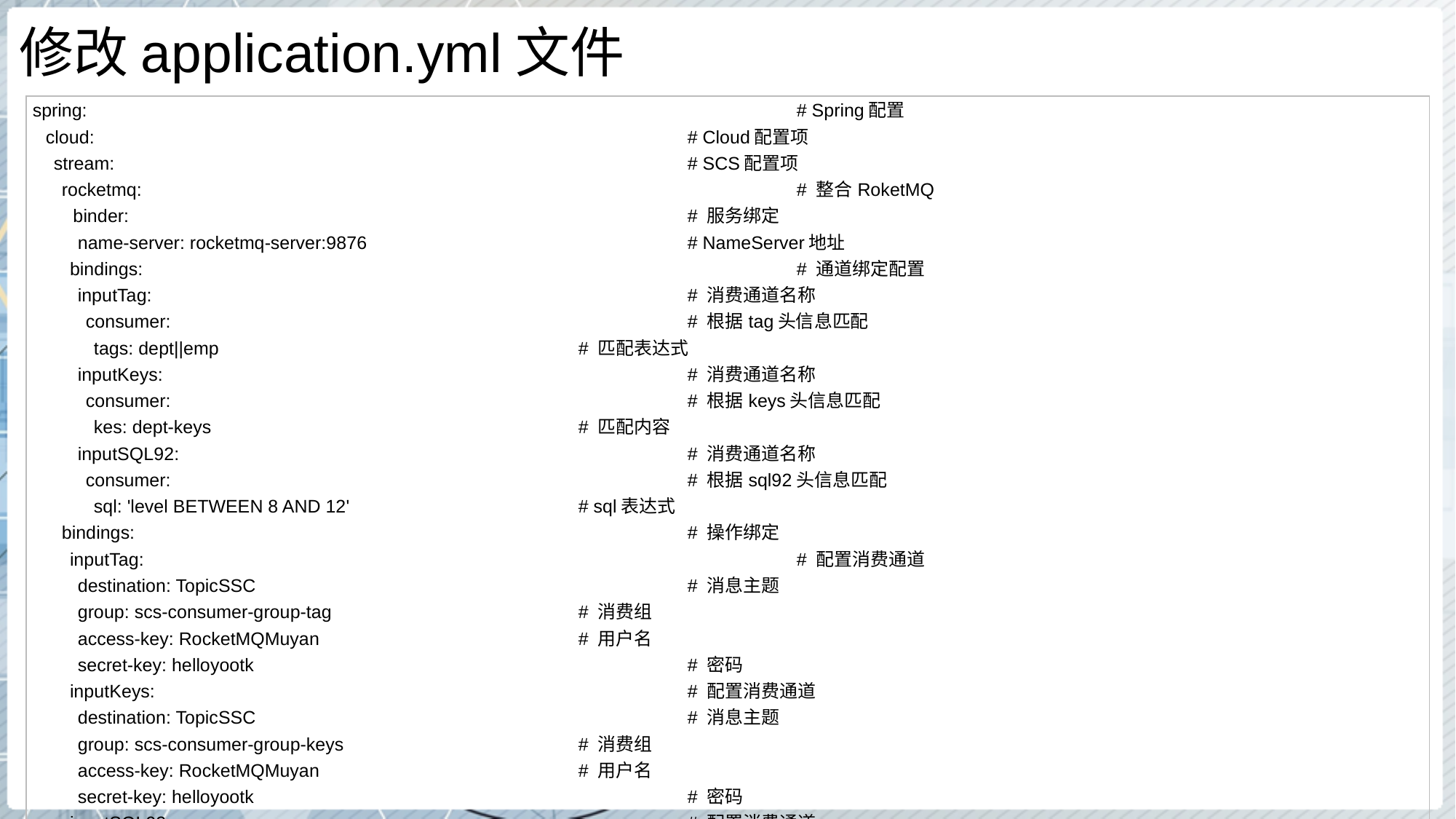

# 修改application.yml文件
| spring: # Spring配置 cloud: # Cloud配置项 stream: # SCS配置项 rocketmq: # 整合RoketMQ binder: # 服务绑定 name-server: rocketmq-server:9876 # NameServer地址 bindings: # 通道绑定配置 inputTag: # 消费通道名称 consumer: # 根据tag头信息匹配 tags: dept||emp # 匹配表达式 inputKeys: # 消费通道名称 consumer: # 根据keys头信息匹配 kes: dept-keys # 匹配内容 inputSQL92: # 消费通道名称 consumer: # 根据sql92头信息匹配 sql: 'level BETWEEN 8 AND 12' # sql表达式 bindings: # 操作绑定 inputTag: # 配置消费通道 destination: TopicSSC # 消息主题 group: scs-consumer-group-tag # 消费组 access-key: RocketMQMuyan # 用户名 secret-key: helloyootk # 密码 inputKeys: # 配置消费通道 destination: TopicSSC # 消息主题 group: scs-consumer-group-keys # 消费组 access-key: RocketMQMuyan # 用户名 secret-key: helloyootk # 密码 inputSQL92: # 配置消费通道 destination: TopicSSC # 消息主题 group: scs-consumer-group-sql92 # 消费组 access-key: RocketMQMuyan # 用户名 secret-key: helloyootk # 密码 |
| --- |